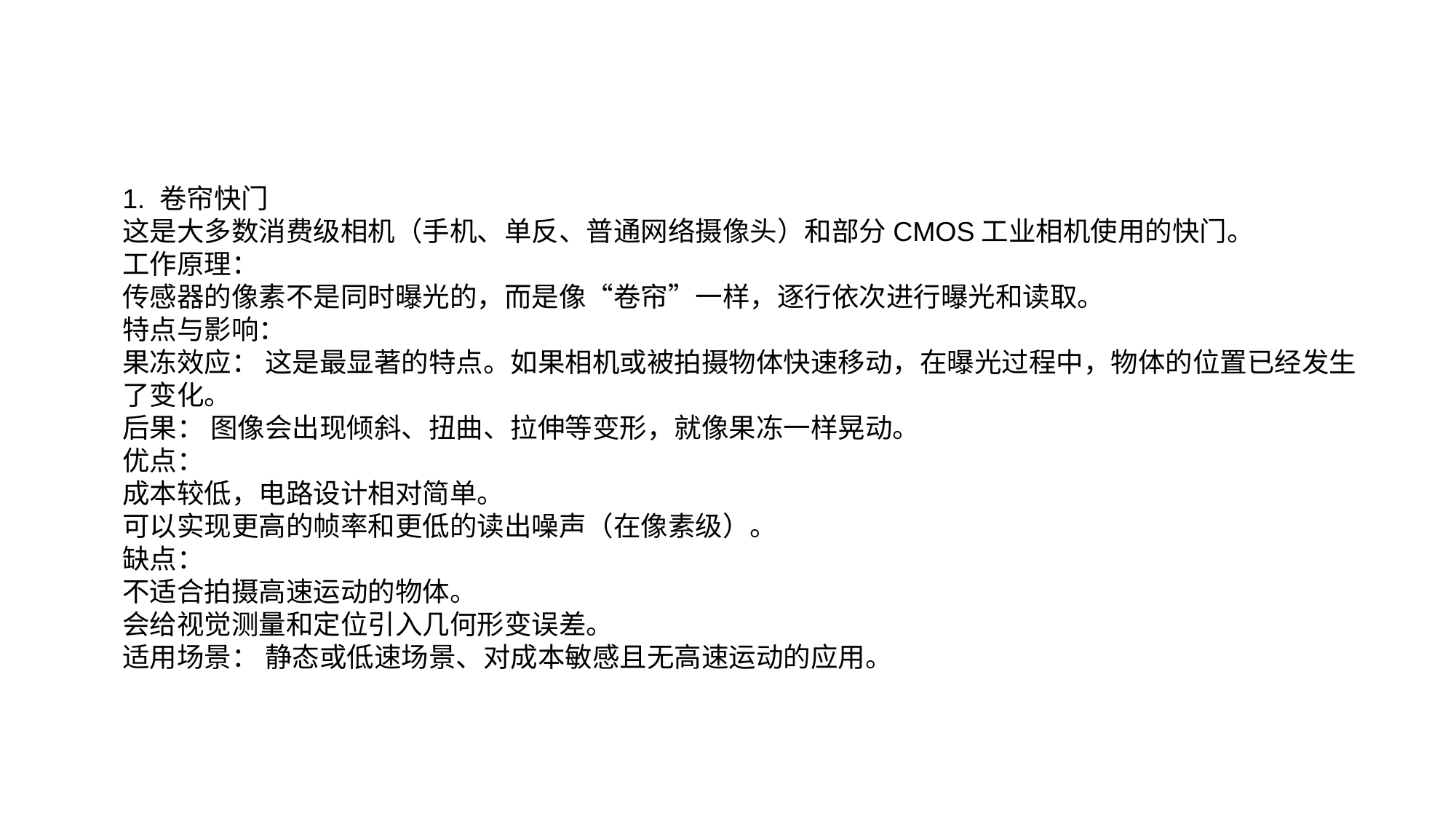

1. 卷帘快门
这是大多数消费级相机（手机、单反、普通网络摄像头）和部分CMOS工业相机使用的快门。
工作原理：
传感器的像素不是同时曝光的，而是像“卷帘”一样，逐行依次进行曝光和读取。
特点与影响：
果冻效应： 这是最显著的特点。如果相机或被拍摄物体快速移动，在曝光过程中，物体的位置已经发生了变化。
后果： 图像会出现倾斜、扭曲、拉伸等变形，就像果冻一样晃动。
优点：
成本较低，电路设计相对简单。
可以实现更高的帧率和更低的读出噪声（在像素级）。
缺点：
不适合拍摄高速运动的物体。
会给视觉测量和定位引入几何形变误差。
适用场景： 静态或低速场景、对成本敏感且无高速运动的应用。